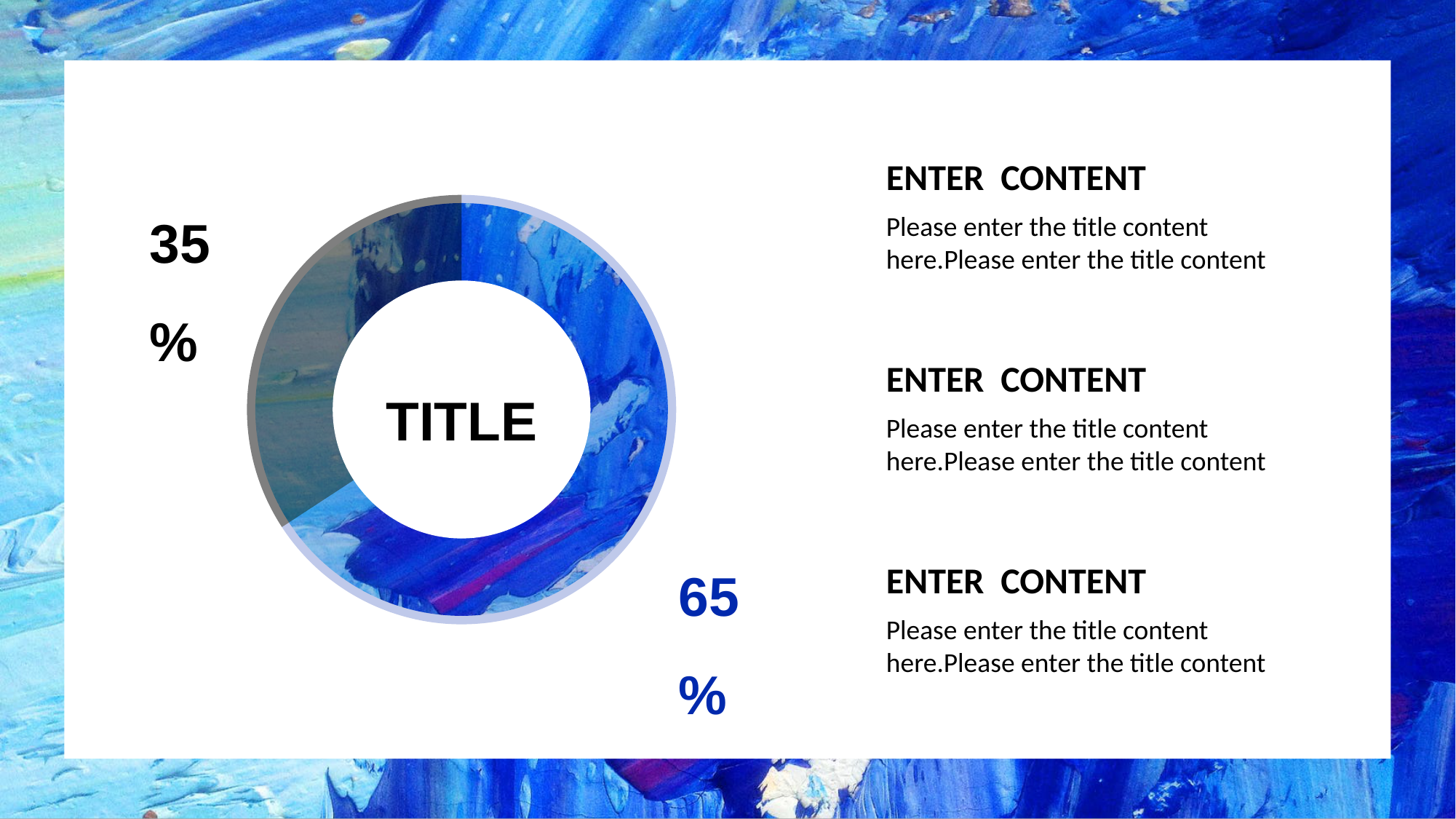

ENTER  CONTENT
Please enter the title content here.Please enter the title content
35%

### Chart

| Category | 销售额 |
|---|---|
| 1月 | 5.0 |
| 2月 | 2.6 |

ENTER  CONTENT
Please enter the title content here.Please enter the title content
TITLE
65%
ENTER  CONTENT
Please enter the title content here.Please enter the title content